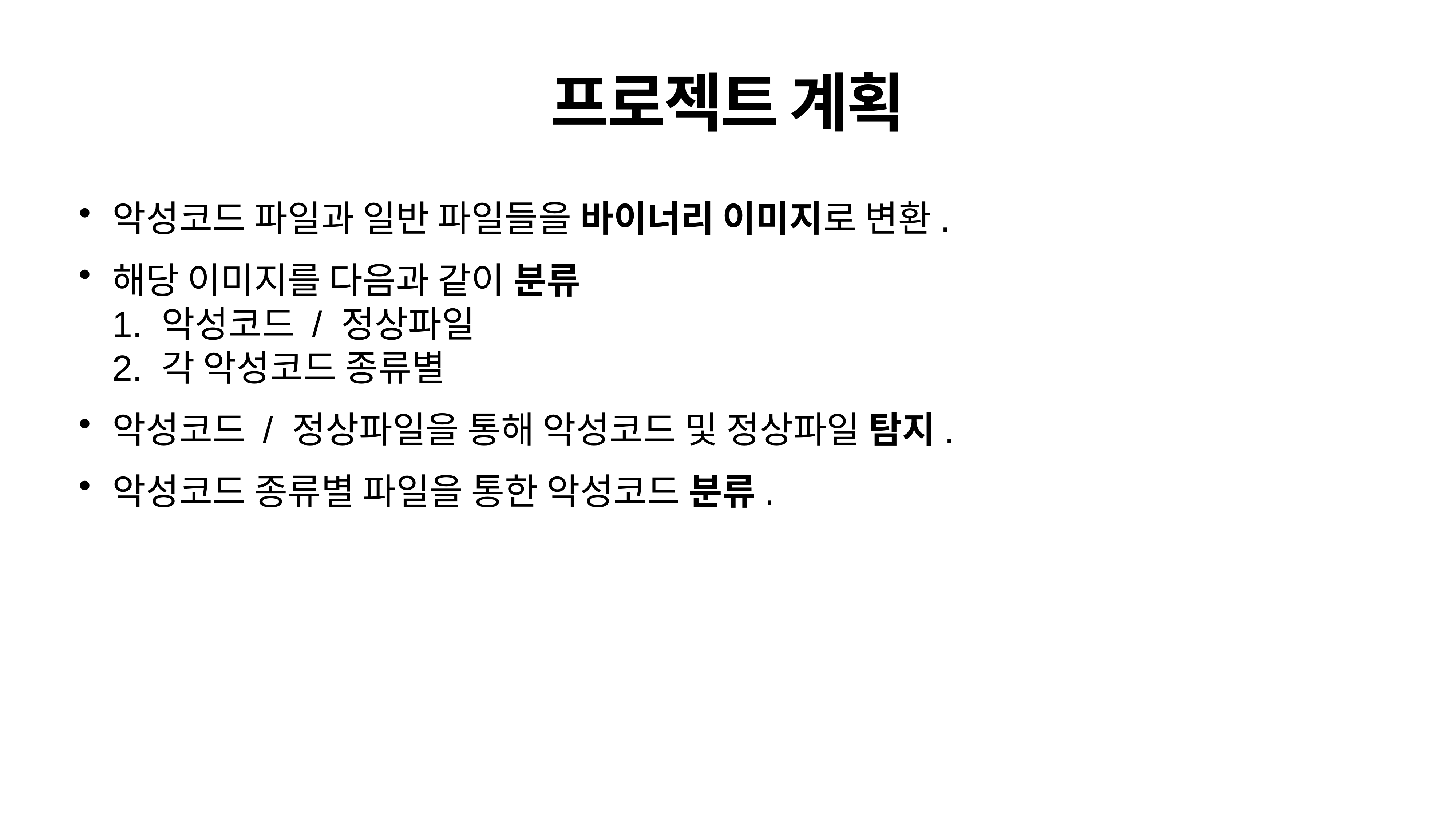

# 프로젝트 계획
악성코드 파일과 일반 파일들을 바이너리 이미지로 변환.
해당 이미지를 다음과 같이 분류
1. 악성코드 / 정상파일
2. 각 악성코드 종류별
악성코드 / 정상파일을 통해 악성코드 및 정상파일 탐지.
악성코드 종류별 파일을 통한 악성코드 분류.